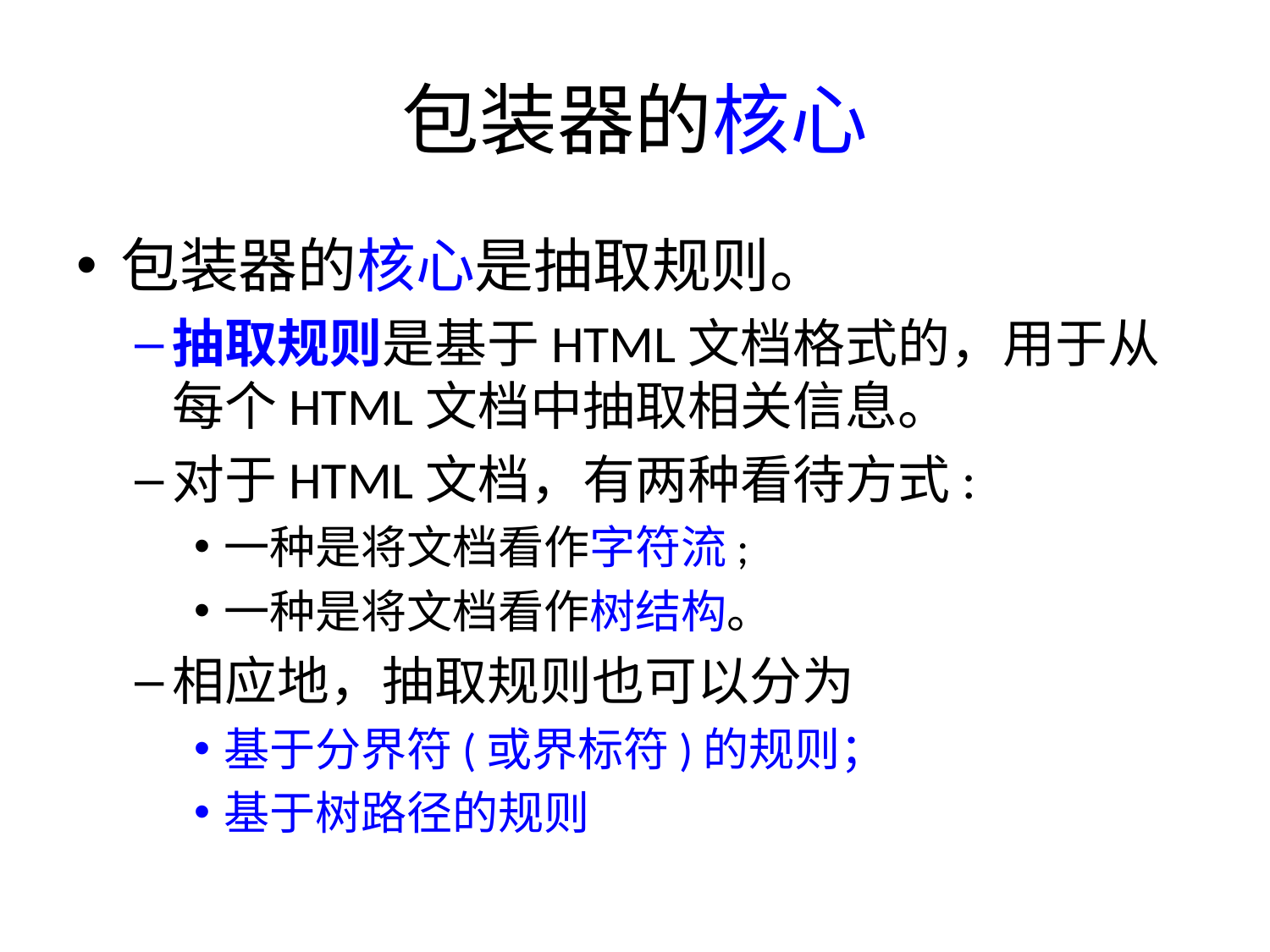

# 包装器的核心
包装器的核心是抽取规则。
抽取规则是基于HTML文档格式的，用于从每个HTML文档中抽取相关信息。
对于HTML文档，有两种看待方式:
一种是将文档看作字符流;
一种是将文档看作树结构。
相应地，抽取规则也可以分为
基于分界符(或界标符)的规则；
基于树路径的规则